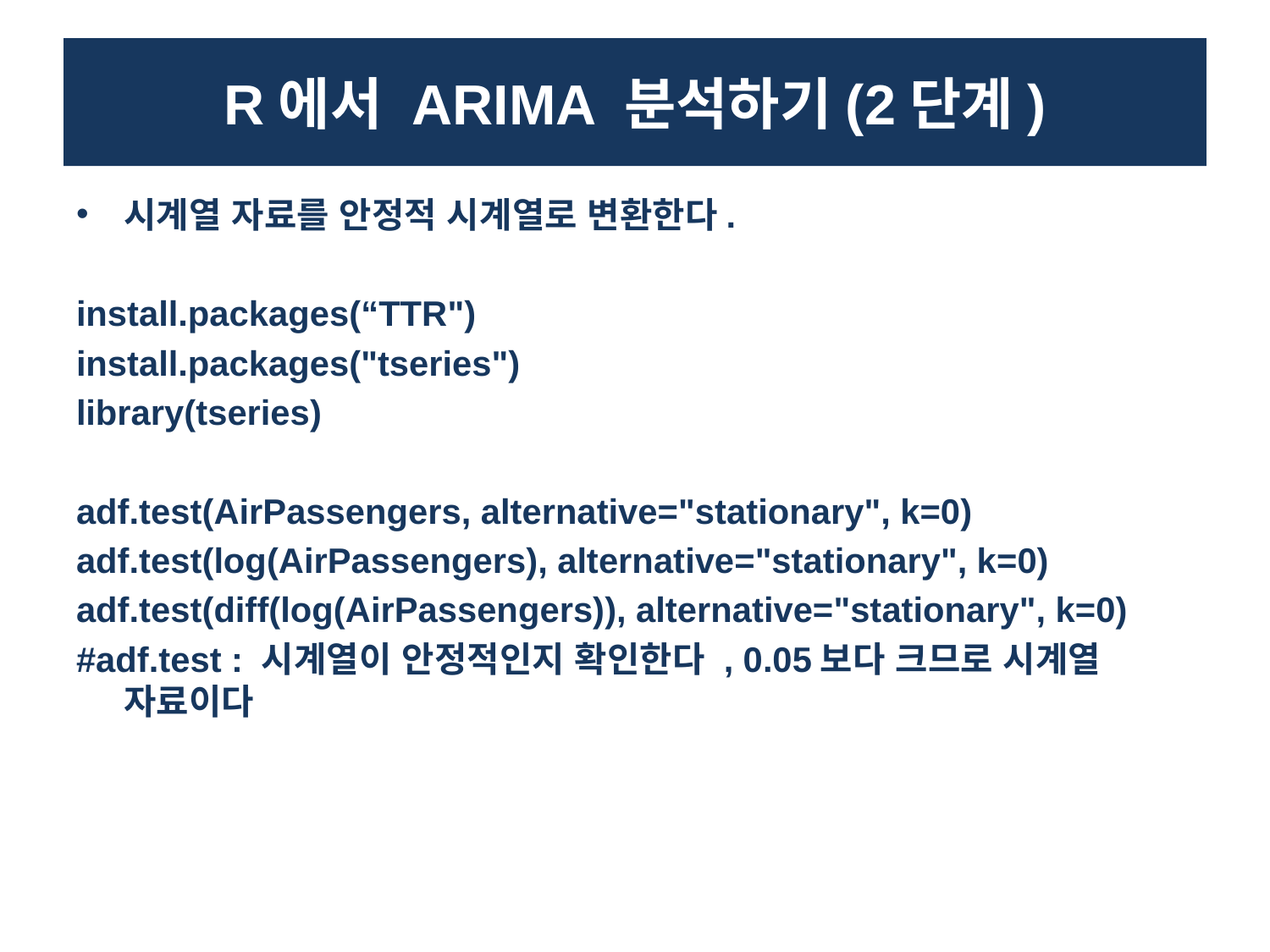

# R에서 ARIMA 분석하기(2단계)
시계열 자료를 안정적 시계열로 변환한다.

install.packages(“TTR")
install.packages("tseries")
library(tseries)

adf.test(AirPassengers, alternative="stationary", k=0)
adf.test(log(AirPassengers), alternative="stationary", k=0)
adf.test(diff(log(AirPassengers)), alternative="stationary", k=0)
#adf.test : 시계열이 안정적인지 확인한다 , 0.05보다 크므로 시계열 자료이다